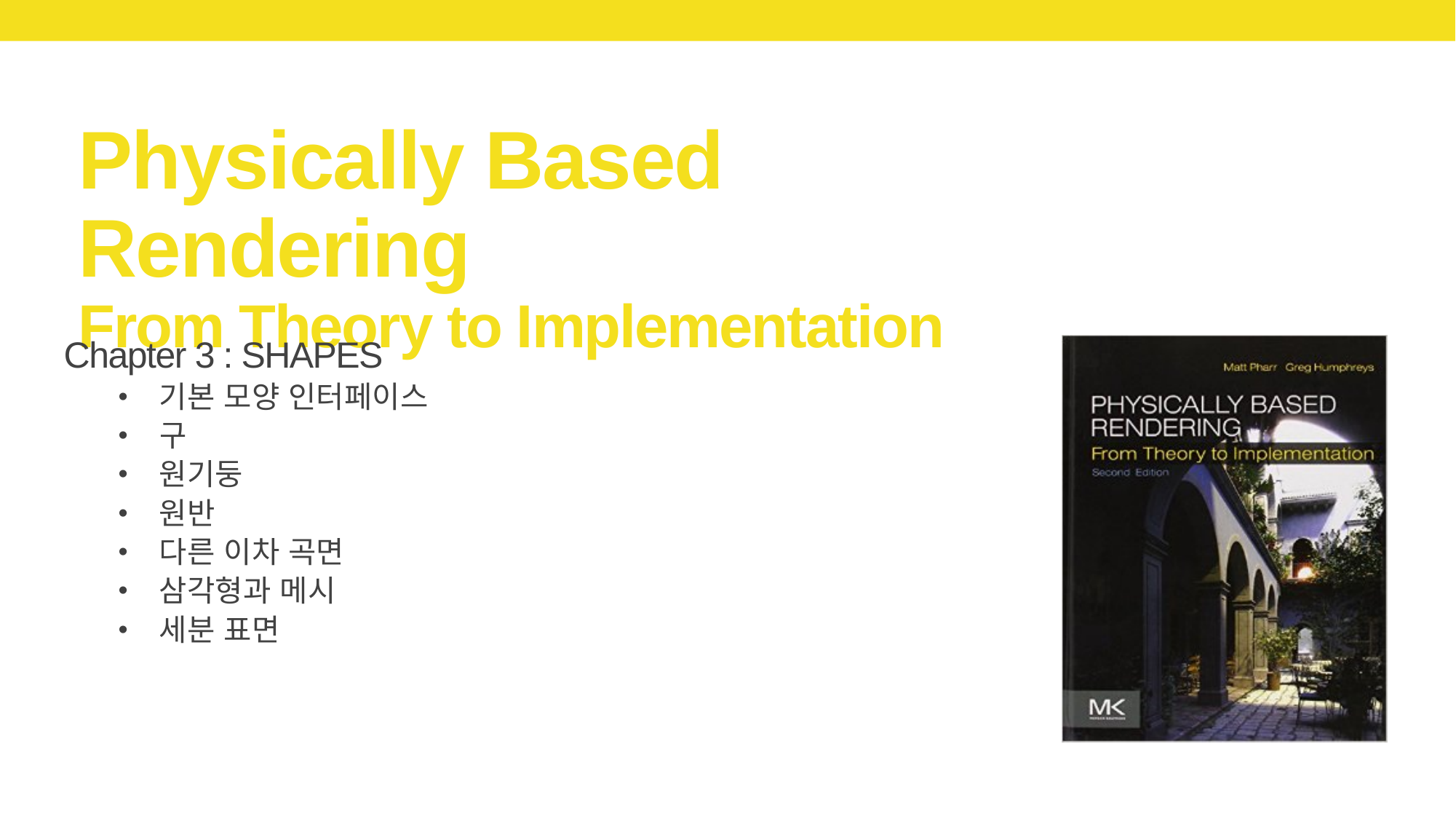

# Physically Based Rendering From Theory to Implementation
Chapter 3 : SHAPES
기본 모양 인터페이스
구
원기둥
원반
다른 이차 곡면
삼각형과 메시
세분 표면